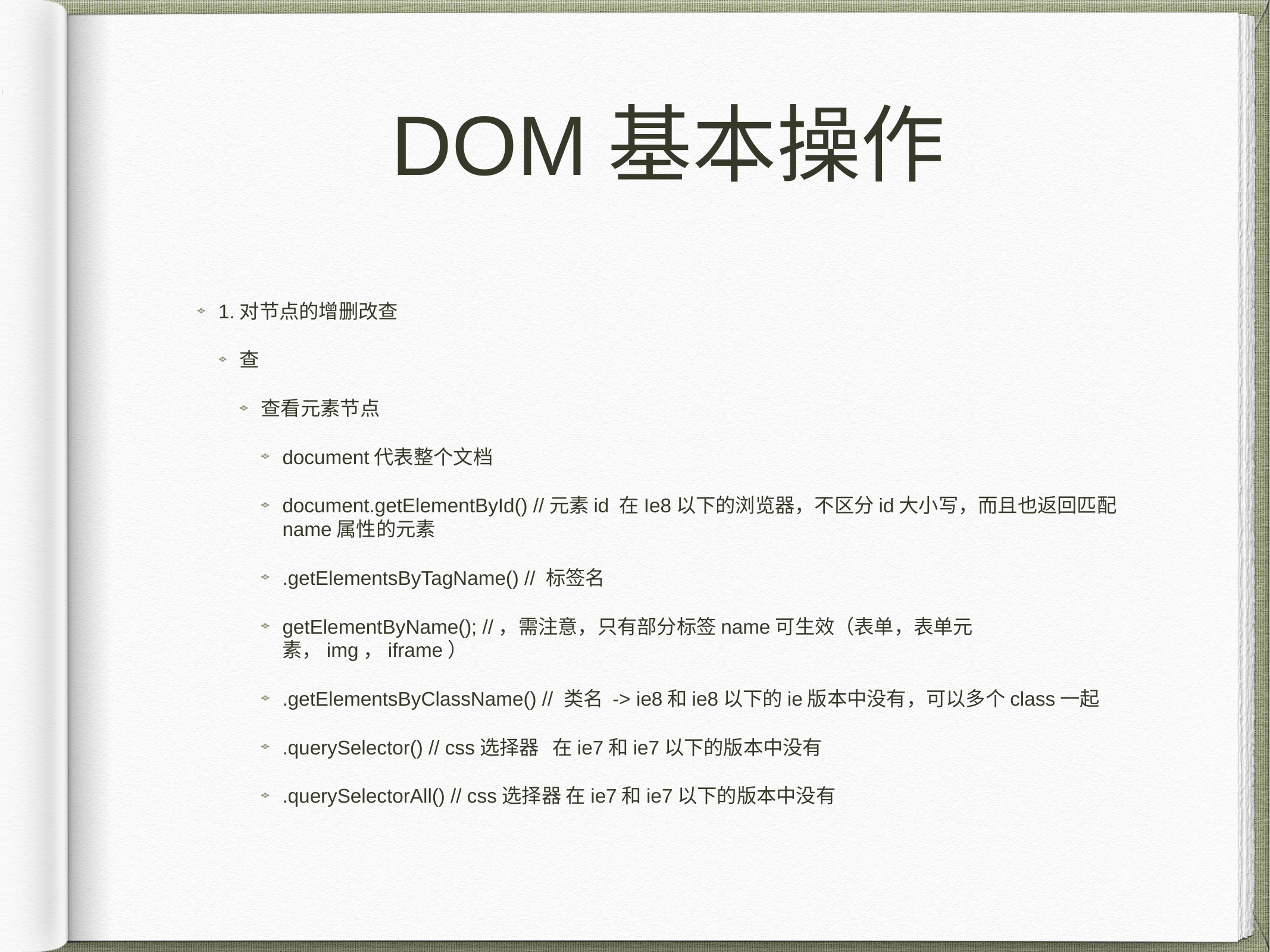

# DOM基本操作
1.对节点的增删改查
查
查看元素节点
document代表整个文档
document.getElementById() //元素id 在Ie8以下的浏览器，不区分id大小写，而且也返回匹配name属性的元素
.getElementsByTagName() // 标签名
getElementByName(); //，需注意，只有部分标签name可生效（表单，表单元素，img，iframe）
.getElementsByClassName() // 类名 -> ie8和ie8以下的ie版本中没有，可以多个class一起
.querySelector() // css选择器   在ie7和ie7以下的版本中没有
.querySelectorAll() // css选择器 在ie7和ie7以下的版本中没有